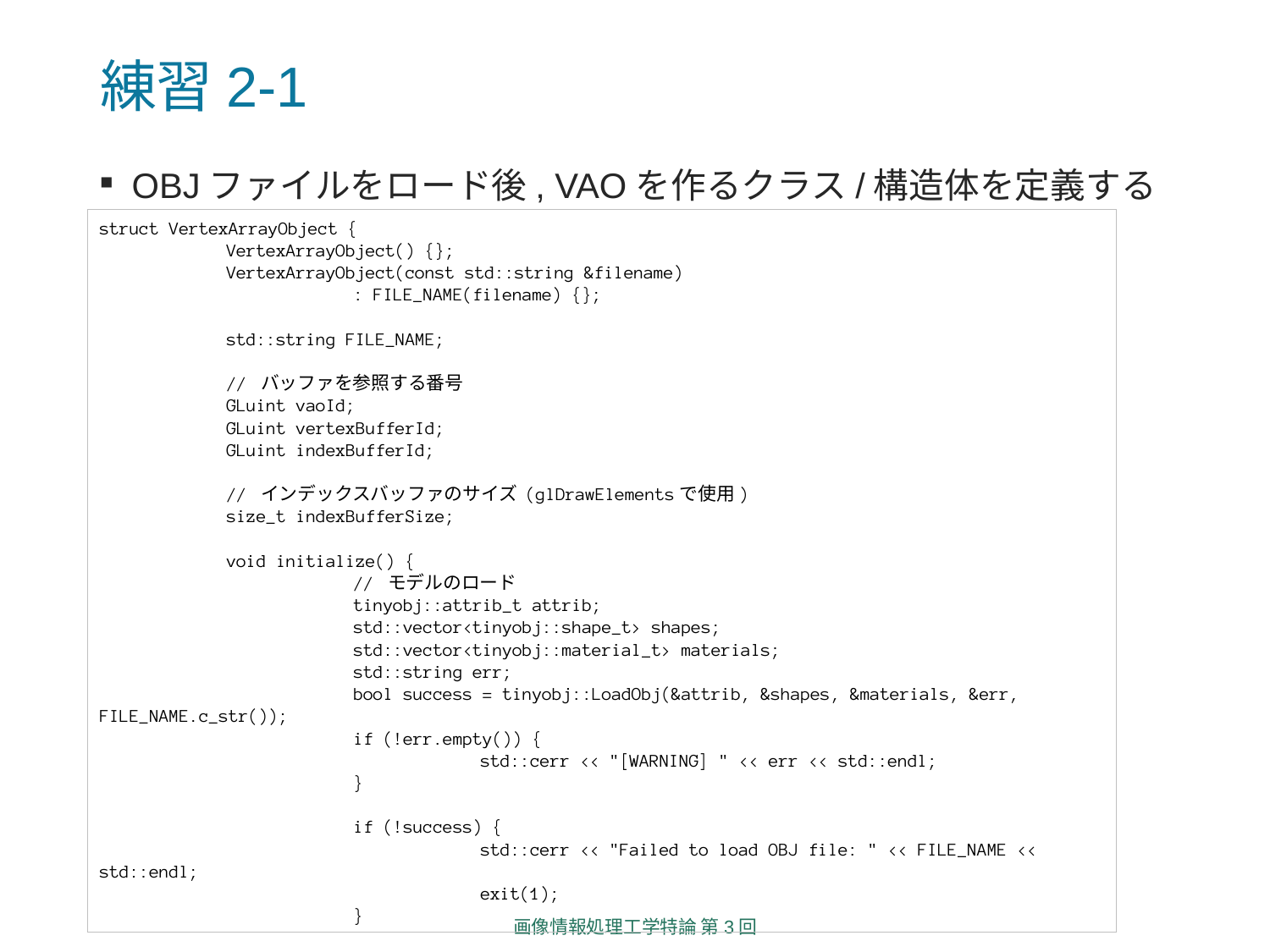

# 練習2-1
OBJファイルをロード後, VAOを作るクラス/構造体を定義する
struct VertexArrayObject {
	VertexArrayObject() {};
	VertexArrayObject(const std::string &filename)
		: FILE_NAME(filename) {};

	std::string FILE_NAME;

	// バッファを参照する番号
	GLuint vaoId;
	GLuint vertexBufferId;
	GLuint indexBufferId;

	// インデックスバッファのサイズ (glDrawElementsで使用)
	size_t indexBufferSize;

	void initialize() {
		// モデルのロード
		tinyobj::attrib_t attrib;
		std::vector<tinyobj::shape_t> shapes;
		std::vector<tinyobj::material_t> materials;
		std::string err;
		bool success = tinyobj::LoadObj(&attrib, &shapes, &materials, &err, FILE_NAME.c_str());
		if (!err.empty()) {
			std::cerr << "[WARNING] " << err << std::endl;
		}

		if (!success) {
			std::cerr << "Failed to load OBJ file: " << FILE_NAME << std::endl;
			exit(1);
		}
画像情報処理工学特論 第3回